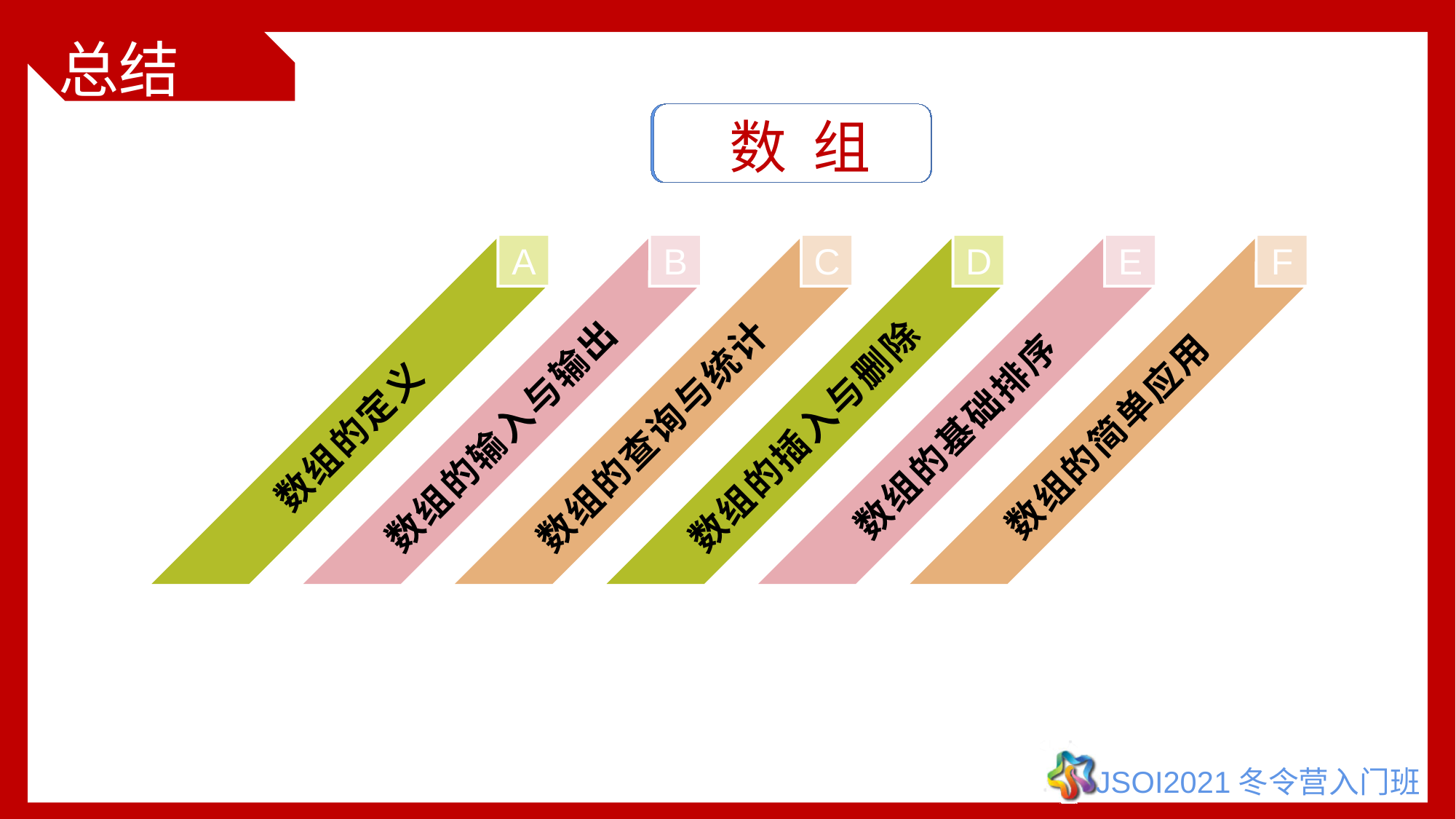

# 总结

数  组
A
数组的定义
B
数组的输入与输出
C
数组的查询与统计
D
数组的插入与删除
E
数组的基础排序
F
数组的简单应用